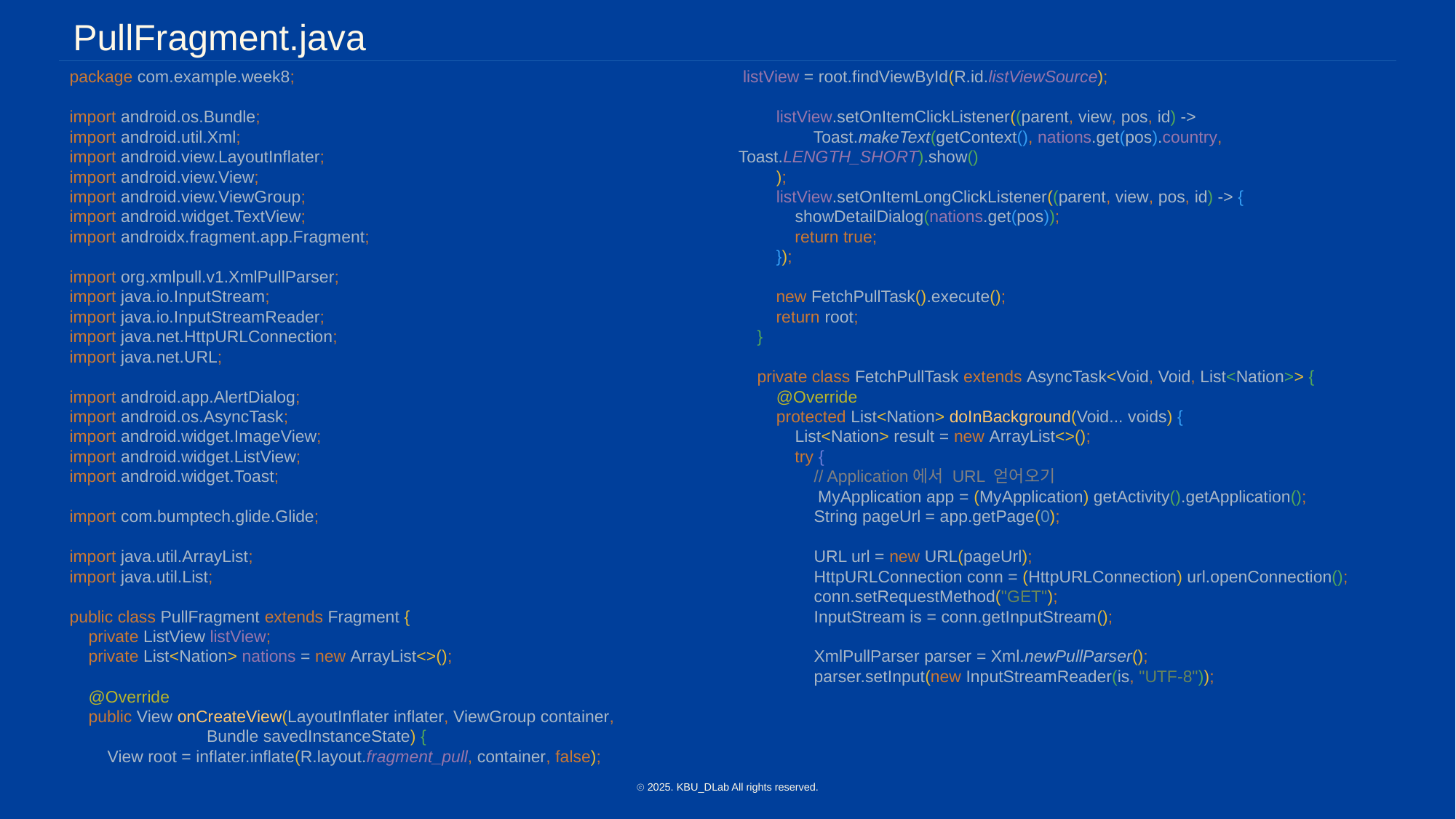

PullFragment.java
 listView = root.findViewById(R.id.listViewSource);
        listView.setOnItemClickListener((parent, view, pos, id) ->
                Toast.makeText(getContext(), nations.get(pos).country, Toast.LENGTH_SHORT).show()
        );
        listView.setOnItemLongClickListener((parent, view, pos, id) -> {
            showDetailDialog(nations.get(pos));
            return true;
        });
        new FetchPullTask().execute();
        return root;
    }
    private class FetchPullTask extends AsyncTask<Void, Void, List<Nation>> {
        @Override
        protected List<Nation> doInBackground(Void... voids) {
            List<Nation> result = new ArrayList<>();
            try {
                // Application에서 URL 얻어오기
                MyApplication app = (MyApplication) getActivity().getApplication();
                String pageUrl = app.getPage(0);
                URL url = new URL(pageUrl);
                HttpURLConnection conn = (HttpURLConnection) url.openConnection();
                conn.setRequestMethod("GET");
                InputStream is = conn.getInputStream();
                XmlPullParser parser = Xml.newPullParser();
                parser.setInput(new InputStreamReader(is, "UTF-8"));
package com.example.week8;
import android.os.Bundle;
import android.util.Xml;
import android.view.LayoutInflater;
import android.view.View;
import android.view.ViewGroup;
import android.widget.TextView;
import androidx.fragment.app.Fragment;
import org.xmlpull.v1.XmlPullParser;
import java.io.InputStream;
import java.io.InputStreamReader;
import java.net.HttpURLConnection;
import java.net.URL;
import android.app.AlertDialog;
import android.os.AsyncTask;
import android.widget.ImageView;
import android.widget.ListView;
import android.widget.Toast;
import com.bumptech.glide.Glide;
import java.util.ArrayList;
import java.util.List;
public class PullFragment extends Fragment {
    private ListView listView;
    private List<Nation> nations = new ArrayList<>();
    @Override
    public View onCreateView(LayoutInflater inflater, ViewGroup container,
                             Bundle savedInstanceState) {
        View root = inflater.inflate(R.layout.fragment_pull, container, false);